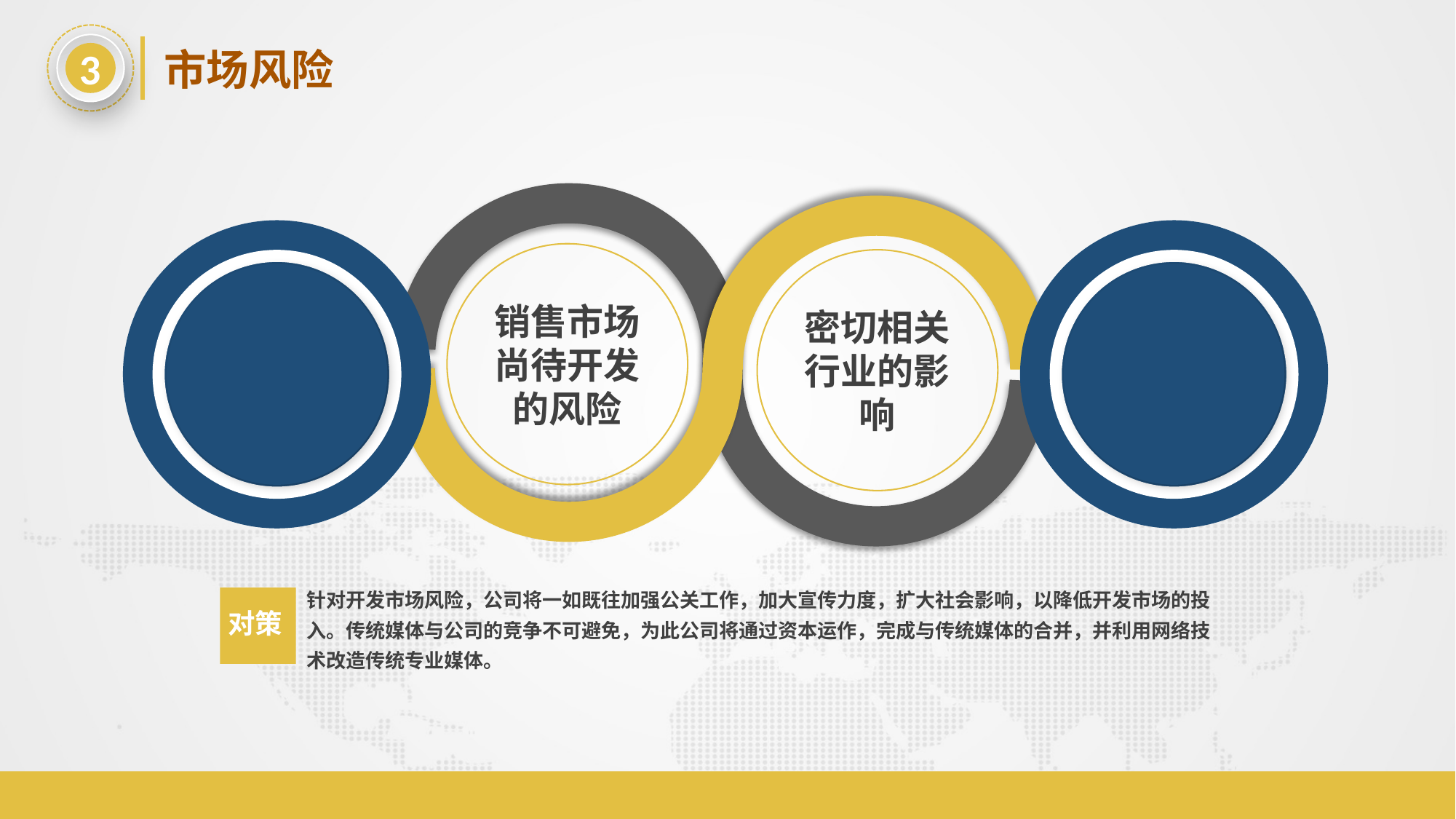

3

市场风险

销售市场尚待开发的风险
密切相关行业的影响

针对开发市场风险，公司将一如既往加强公关工作，加大宣传力度，扩大社会影响，以降低开发市场的投入。传统媒体与公司的竞争不可避免，为此公司将通过资本运作，完成与传统媒体的合并，并利用网络技术改造传统专业媒体。

对策